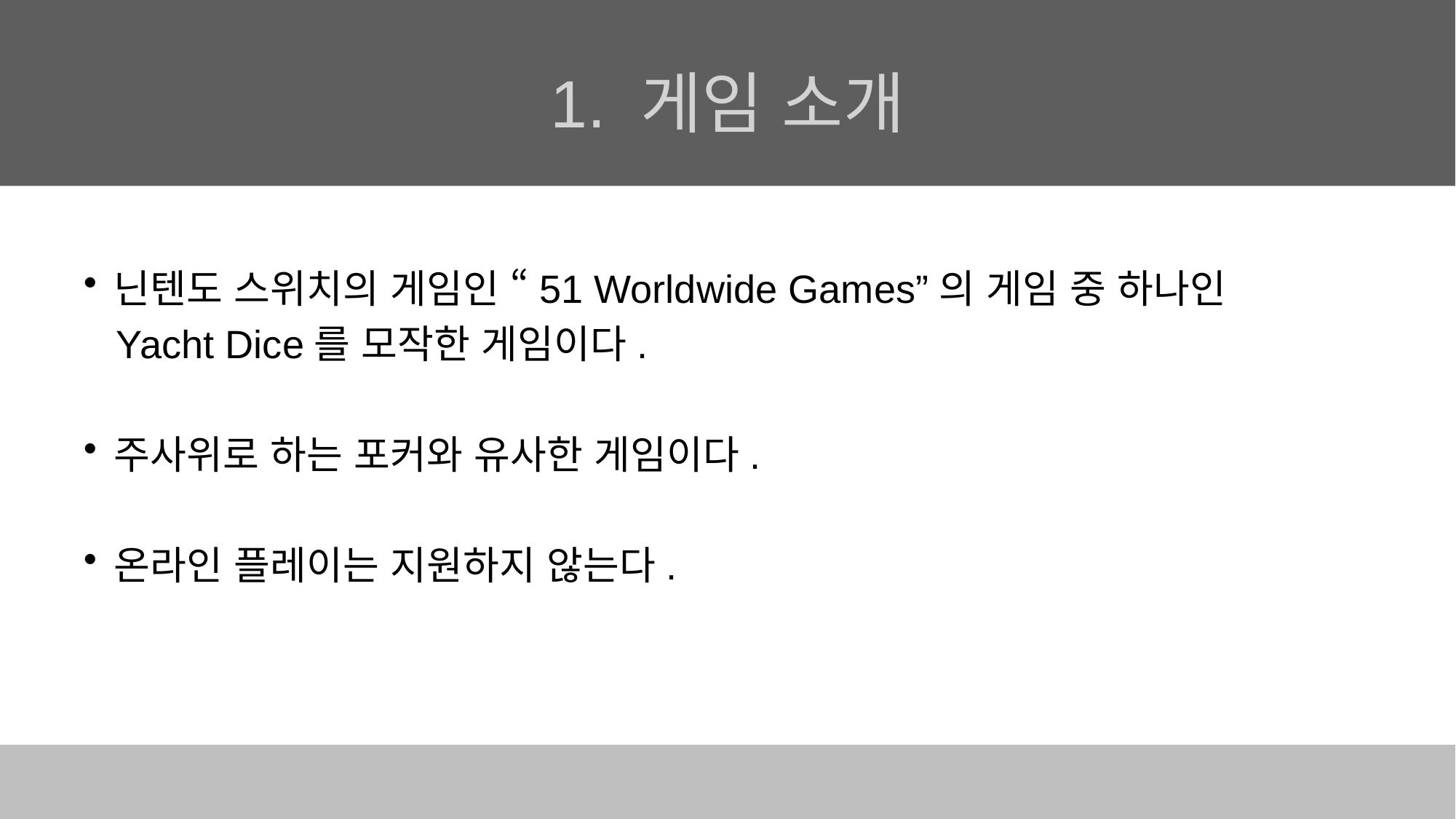

# 1. 게임 소개

닌텐도 스위치의 게임인 “51 Worldwide Games”의 게임 중 하나인
   Yacht Dice를 모작한 게임이다.

주사위로 하는 포커와 유사한 게임이다.

온라인 플레이는 지원하지 않는다.